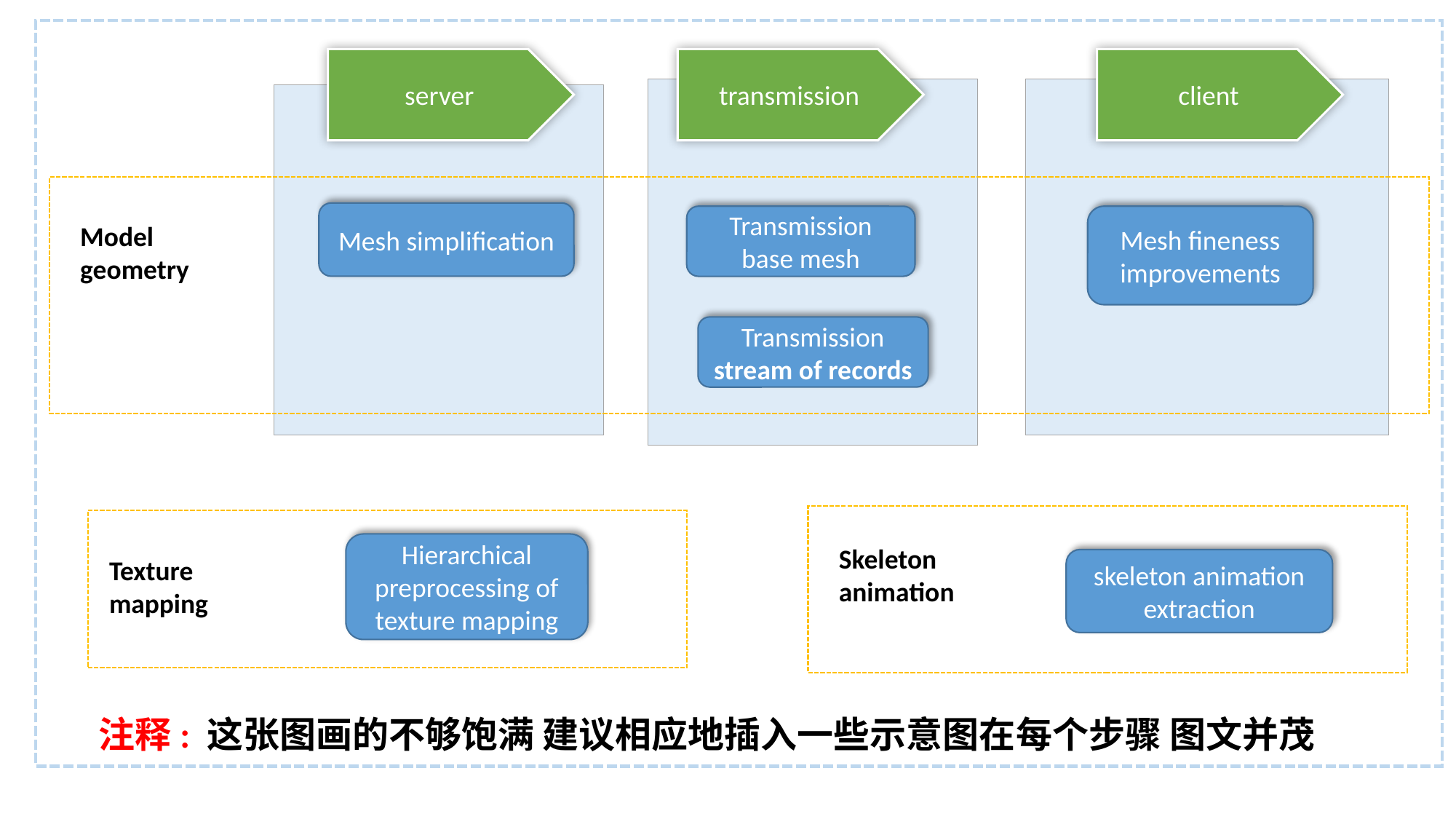

server
transmission
client

Mesh simplification
Transmission base mesh
Mesh fineness improvements
Model geometry
Transmission stream of records

Hierarchical preprocessing of texture mapping
Skeleton animation

Texture mapping
skeleton animation extraction
注释: 这张图画的不够饱满 建议相应地插入一些示意图在每个步骤 图文并茂